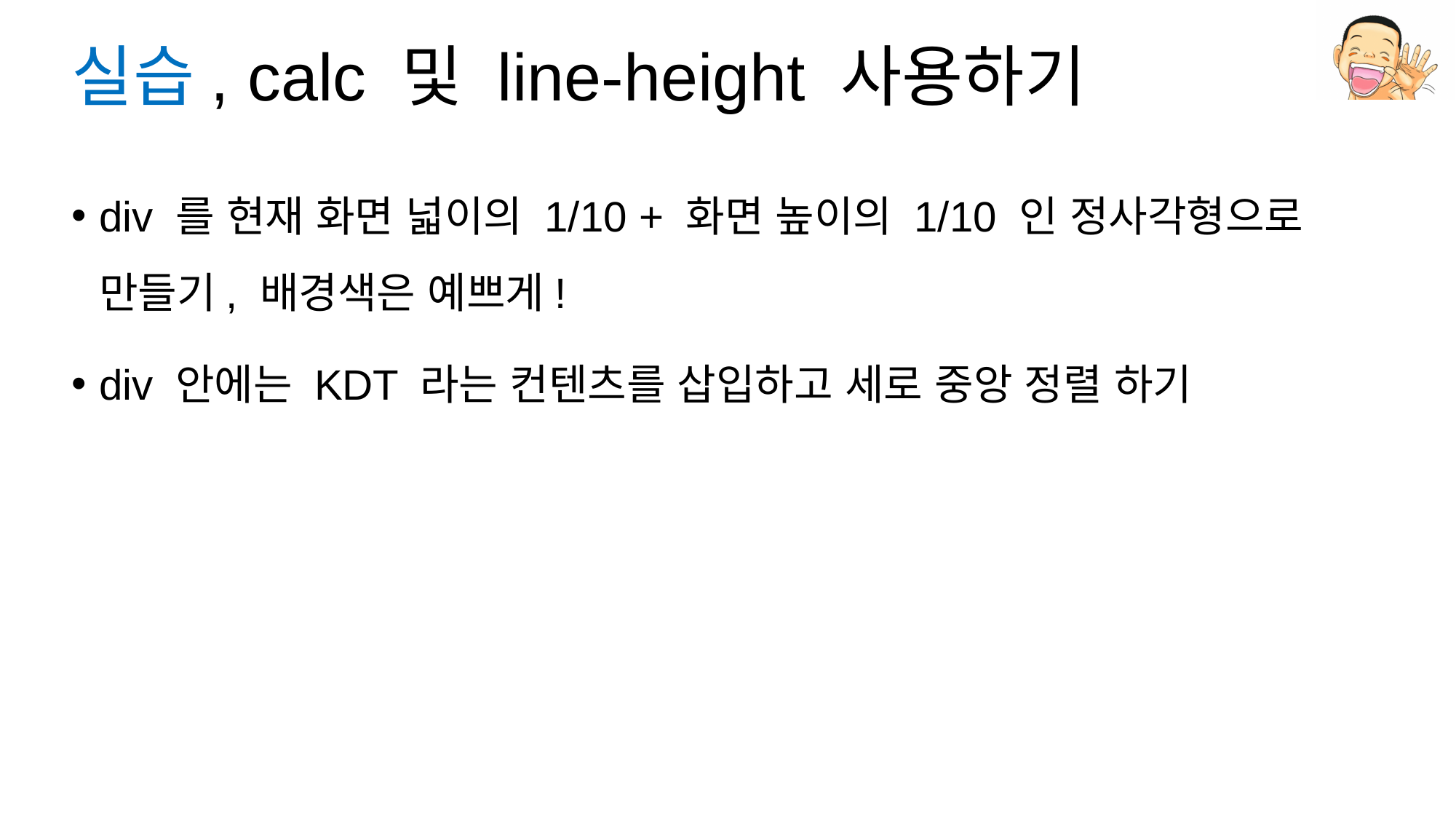

# 실습, calc 및 line-height 사용하기
div 를 현재 화면 넓이의 1/10 + 화면 높이의 1/10 인 정사각형으로 만들기, 배경색은 예쁘게!
div 안에는 KDT 라는 컨텐츠를 삽입하고 세로 중앙 정렬 하기